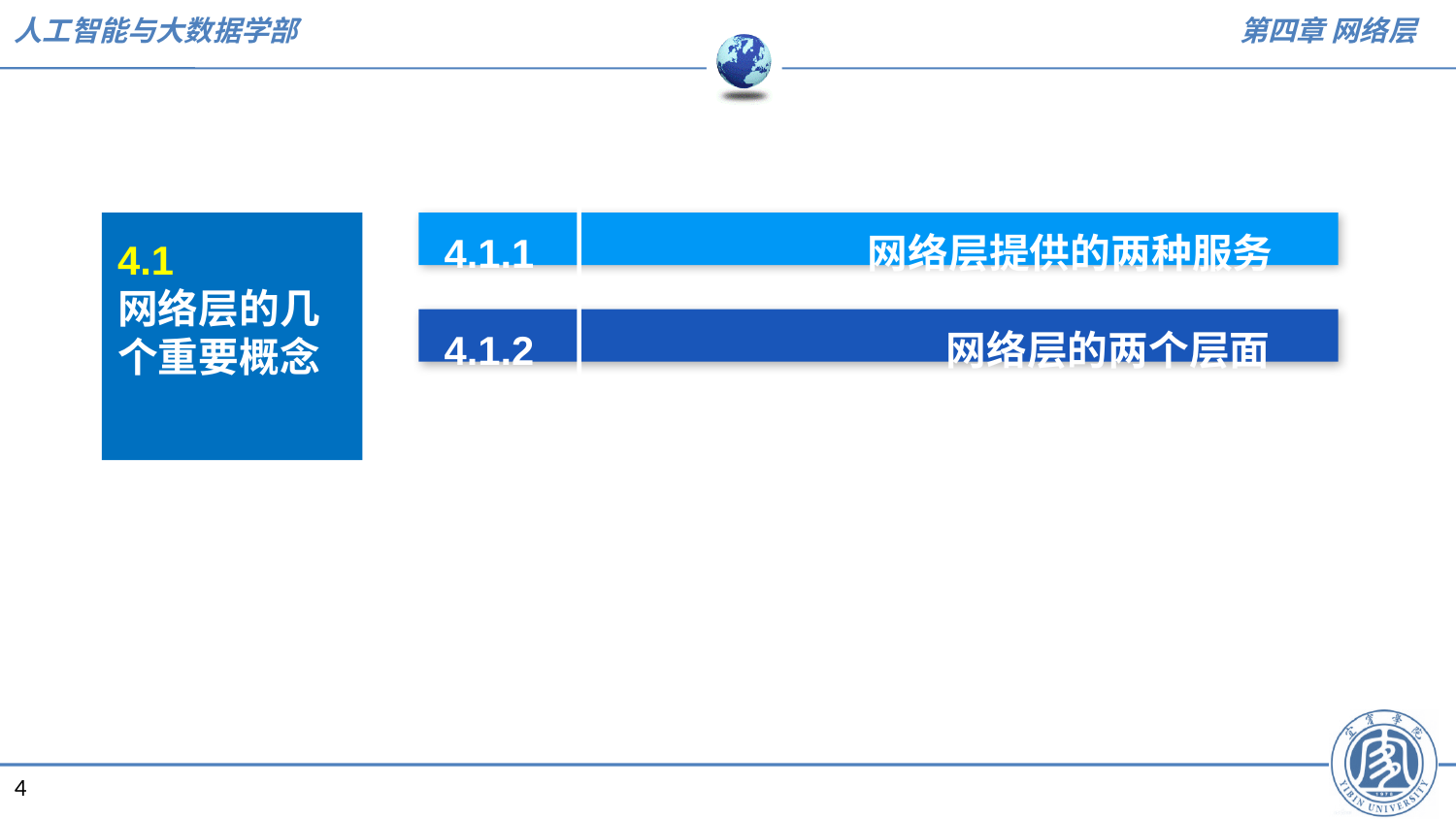

4.1.1                             网络层提供的两种服务
4.1.2                                    网络层的两个层面

4.1
网络层的几个重要概念

4